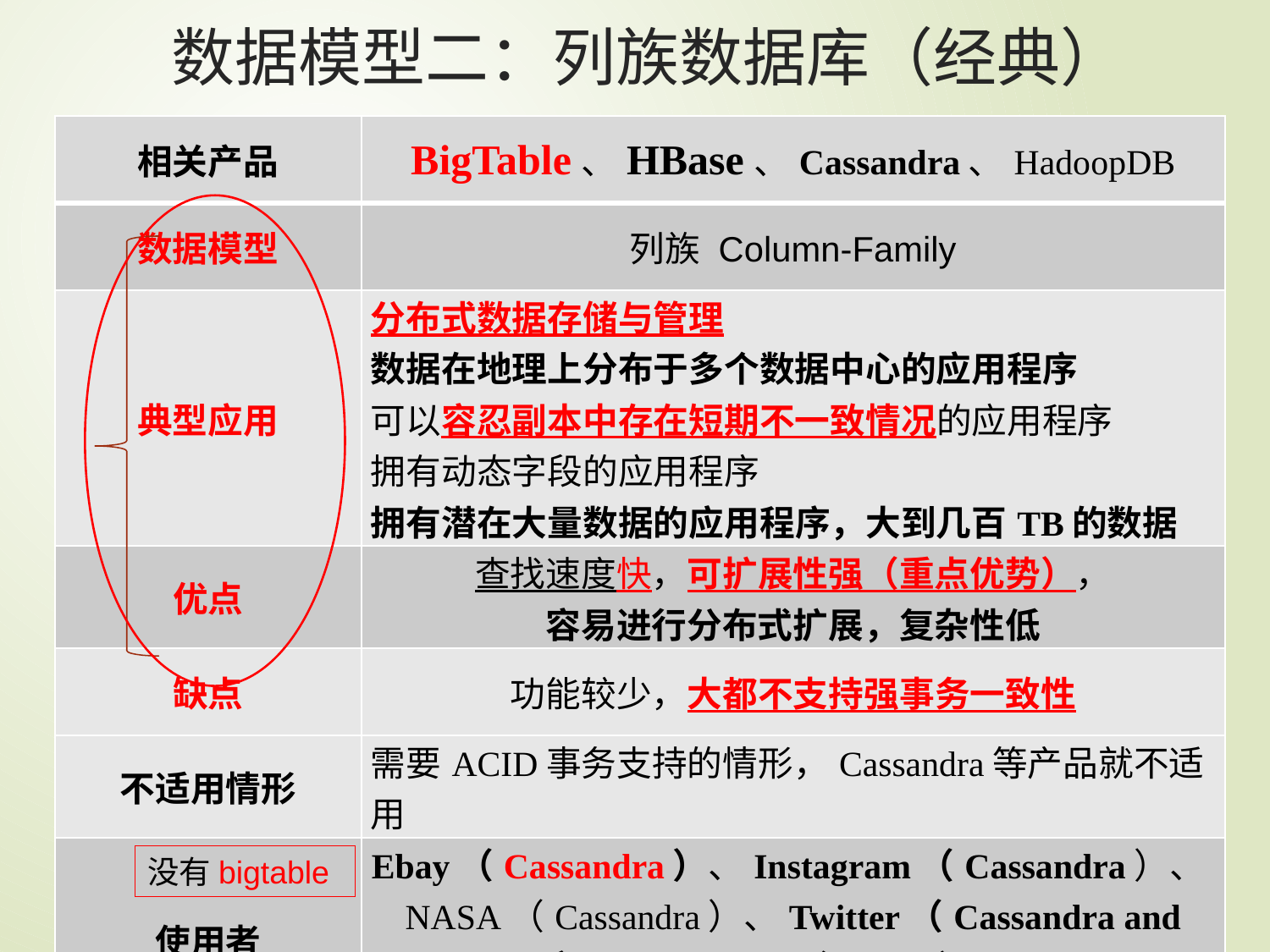

数据模型二：列族数据库（经典）
| 相关产品 | BigTable、HBase、Cassandra、HadoopDB |
| --- | --- |
| 数据模型 | 列族 Column-Family |
| 典型应用 | 分布式数据存储与管理 数据在地理上分布于多个数据中心的应用程序 可以容忍副本中存在短期不一致情况的应用程序 拥有动态字段的应用程序 拥有潜在大量数据的应用程序，大到几百TB的数据 |
| 优点 | 查找速度快，可扩展性强（重点优势）， 容易进行分布式扩展，复杂性低 |
| 缺点 | 功能较少，大都不支持强事务一致性 |
| 不适用情形 | 需要ACID事务支持的情形，Cassandra等产品就不适用 |
| 使用者 | Ebay（Cassandra）、Instagram（Cassandra）、NASA（Cassandra）、Twitter（Cassandra and HBase）、Facebook（HBase）、Yahoo!（HBase） |

没有bigtable